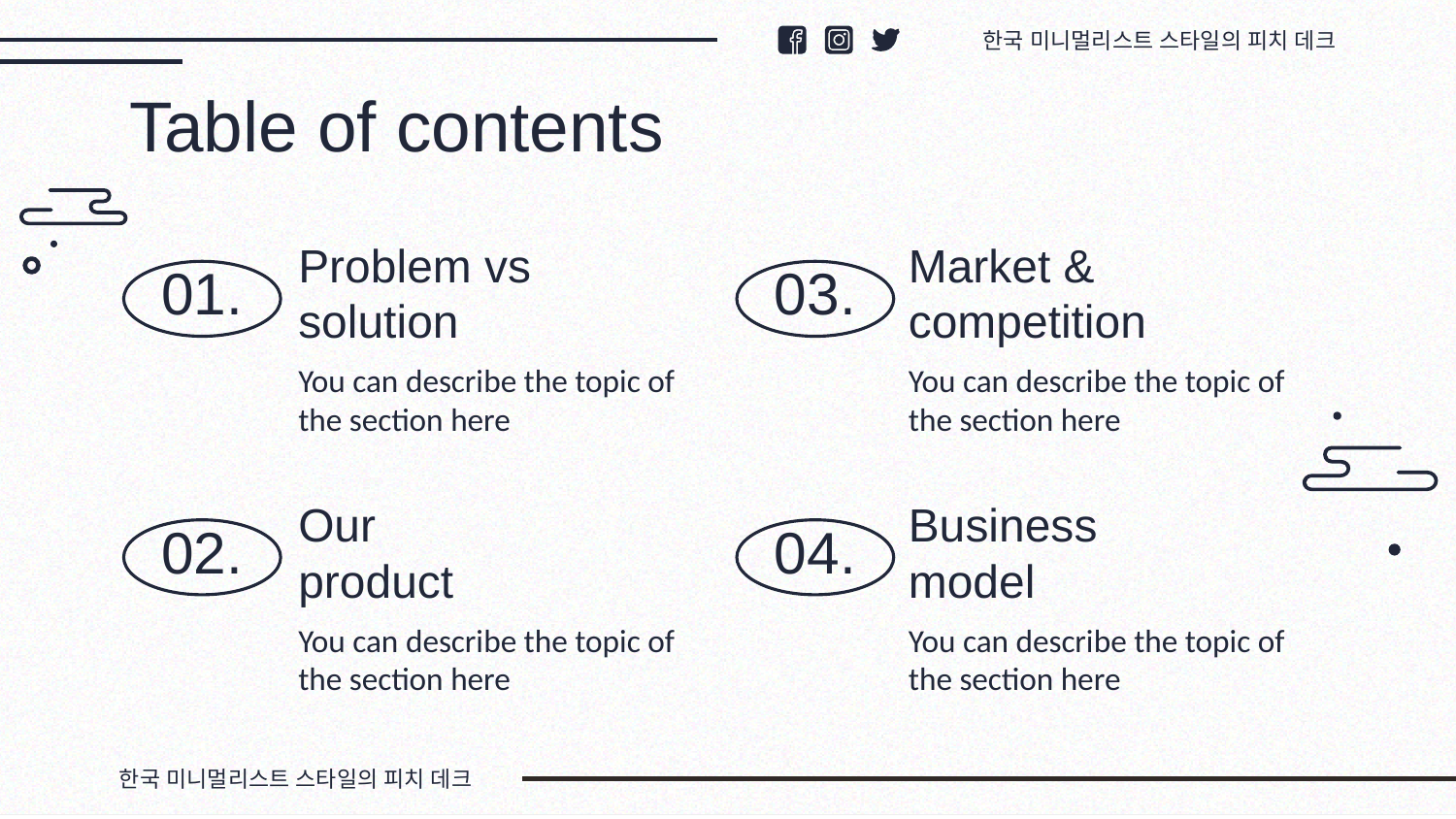

한국 미니멀리스트 스타일의 피치 데크

Table of contents

Problem vs solution
Market & competition

# 01.

03.
You can describe the topic of the section here
You can describe the topic of the section here

Our product
Business model

02.

04.

You can describe the topic of the section here
You can describe the topic of the section here
한국 미니멀리스트 스타일의 피치 데크